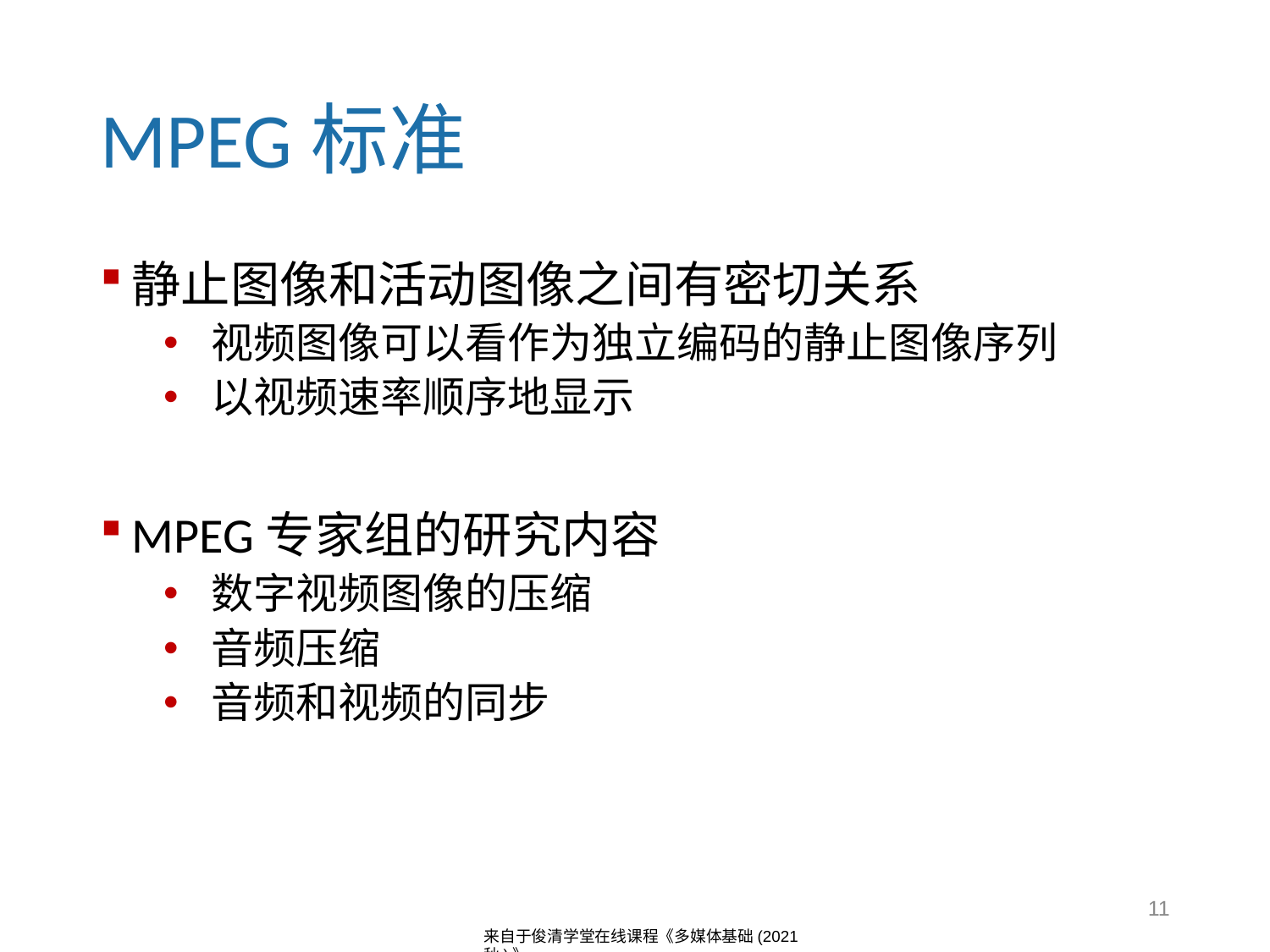

# MPEG标准
静止图像和活动图像之间有密切关系
视频图像可以看作为独立编码的静止图像序列
以视频速率顺序地显示

MPEG专家组的研究内容
数字视频图像的压缩
音频压缩
音频和视频的同步
11
来自于俊清学堂在线课程《多媒体基础(2021秋)》